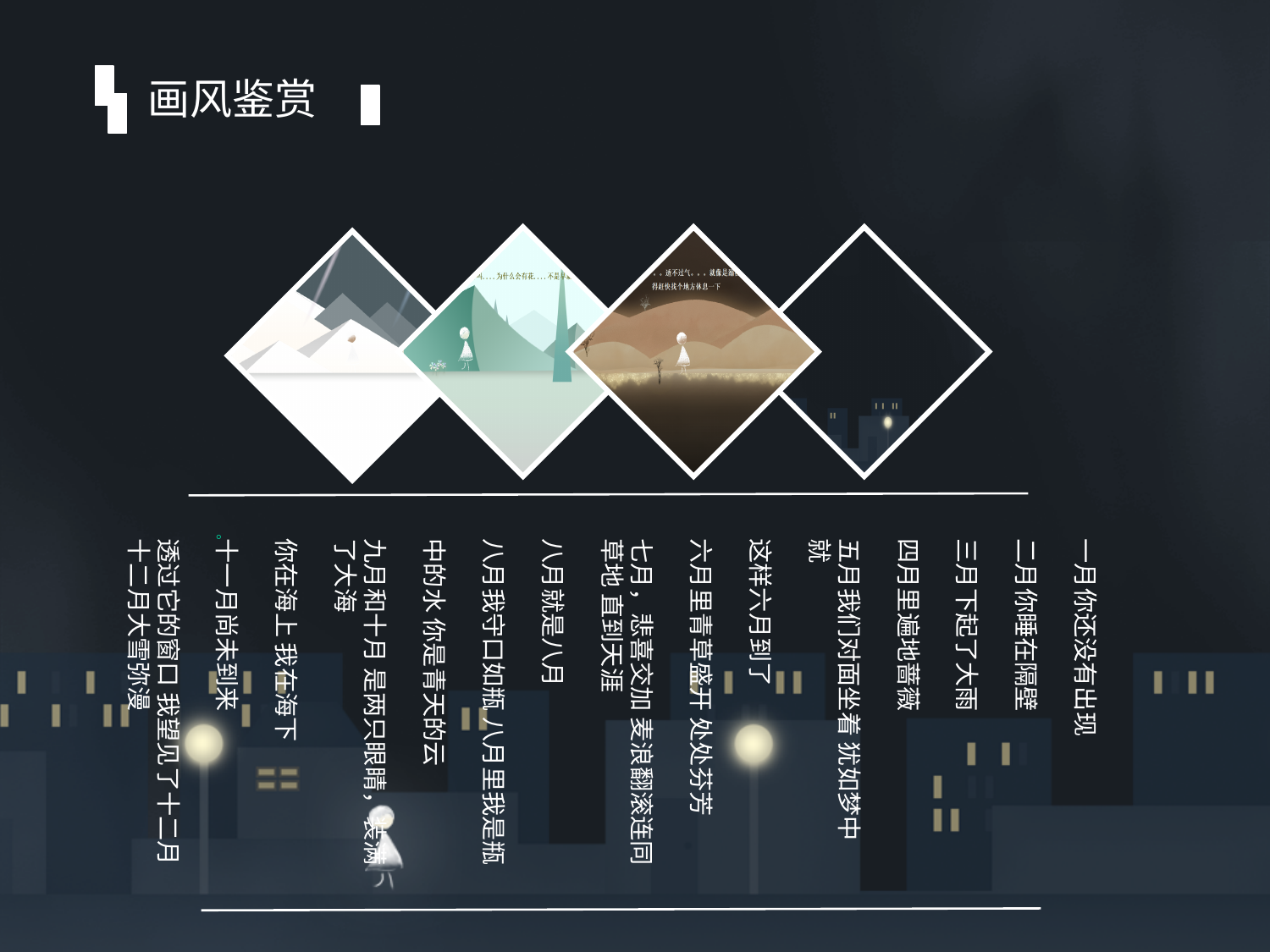

画风鉴赏

。
一月你还没有出现

二月你睡在隔壁

三月下起了大雨

四月里遍地蔷薇

五月我们对面坐着 犹如梦中 就

这样六月到了

六月里青草盛开 处处芬芳

七月，悲喜交加 麦浪翻滚连同
草地 直到天涯

八月就是八月

八月我守口如瓶 八月里我是瓶

中的水 你是青天的云

九月和十月 是两只眼睛，装满
了大海

你在海上 我在海下

十一月尚未到来

透过它的窗口 我望见了十二月 十二月大雪弥漫